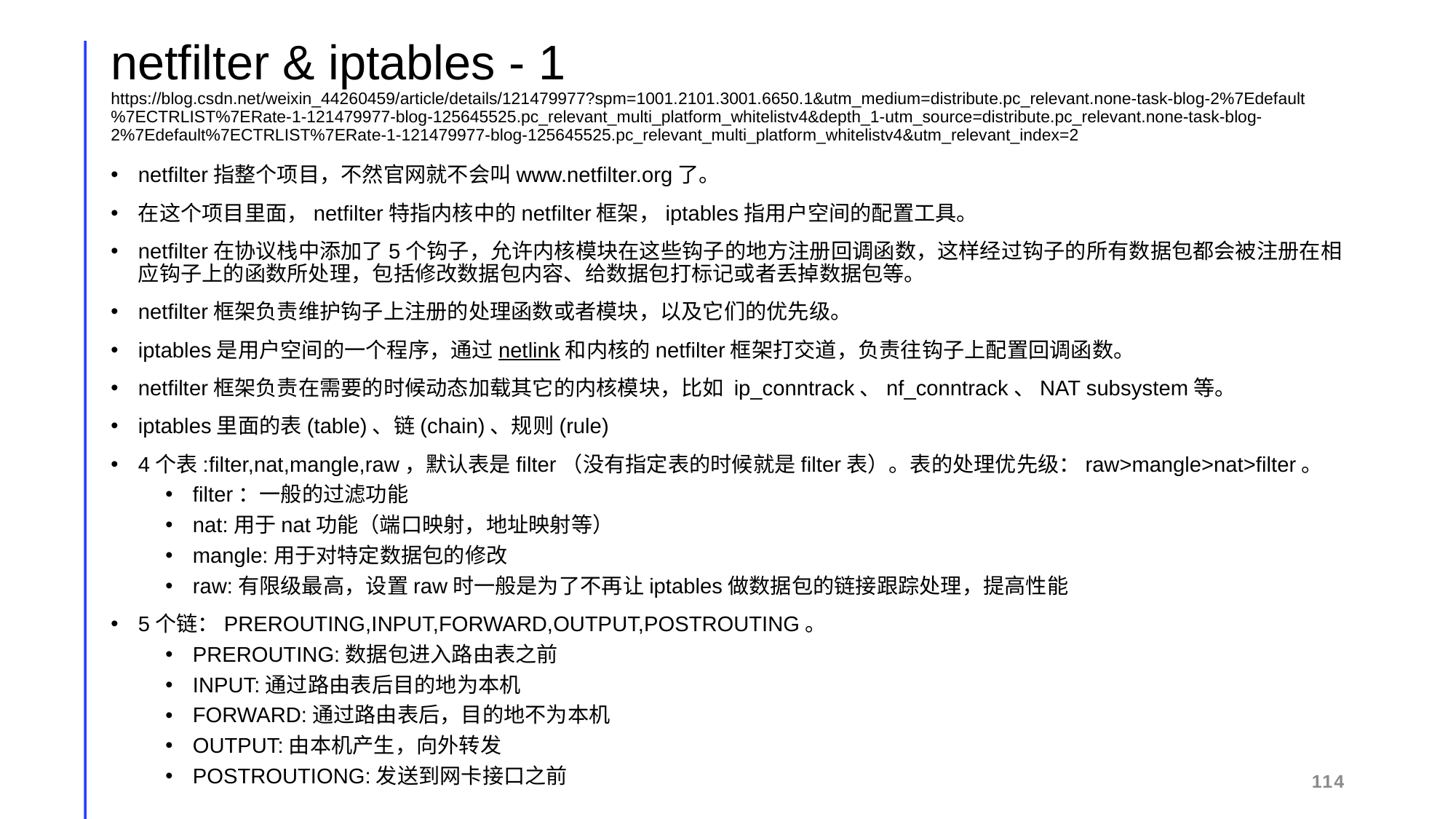

# netfilter & iptables - 1 https://blog.csdn.net/weixin_44260459/article/details/121479977?spm=1001.2101.3001.6650.1&utm_medium=distribute.pc_relevant.none-task-blog-2%7Edefault%7ECTRLIST%7ERate-1-121479977-blog-125645525.pc_relevant_multi_platform_whitelistv4&depth_1-utm_source=distribute.pc_relevant.none-task-blog-2%7Edefault%7ECTRLIST%7ERate-1-121479977-blog-125645525.pc_relevant_multi_platform_whitelistv4&utm_relevant_index=2
netfilter指整个项目，不然官网就不会叫www.netfilter.org了。
在这个项目里面，netfilter特指内核中的netfilter框架，iptables指用户空间的配置工具。
netfilter在协议栈中添加了5个钩子，允许内核模块在这些钩子的地方注册回调函数，这样经过钩子的所有数据包都会被注册在相应钩子上的函数所处理，包括修改数据包内容、给数据包打标记或者丢掉数据包等。
netfilter框架负责维护钩子上注册的处理函数或者模块，以及它们的优先级。
iptables是用户空间的一个程序，通过netlink和内核的netfilter框架打交道，负责往钩子上配置回调函数。
netfilter框架负责在需要的时候动态加载其它的内核模块，比如 ip_conntrack、nf_conntrack、NAT subsystem等。
iptables里面的表(table)、链(chain)、规则(rule)
4个表:filter,nat,mangle,raw，默认表是filter（没有指定表的时候就是filter表）。表的处理优先级：raw>mangle>nat>filter。
filter：一般的过滤功能
nat:用于nat功能（端口映射，地址映射等）
mangle:用于对特定数据包的修改
raw:有限级最高，设置raw时一般是为了不再让iptables做数据包的链接跟踪处理，提高性能
5个链：PREROUTING,INPUT,FORWARD,OUTPUT,POSTROUTING。
PREROUTING:数据包进入路由表之前
INPUT:通过路由表后目的地为本机
FORWARD:通过路由表后，目的地不为本机
OUTPUT:由本机产生，向外转发
POSTROUTIONG:发送到网卡接口之前
114